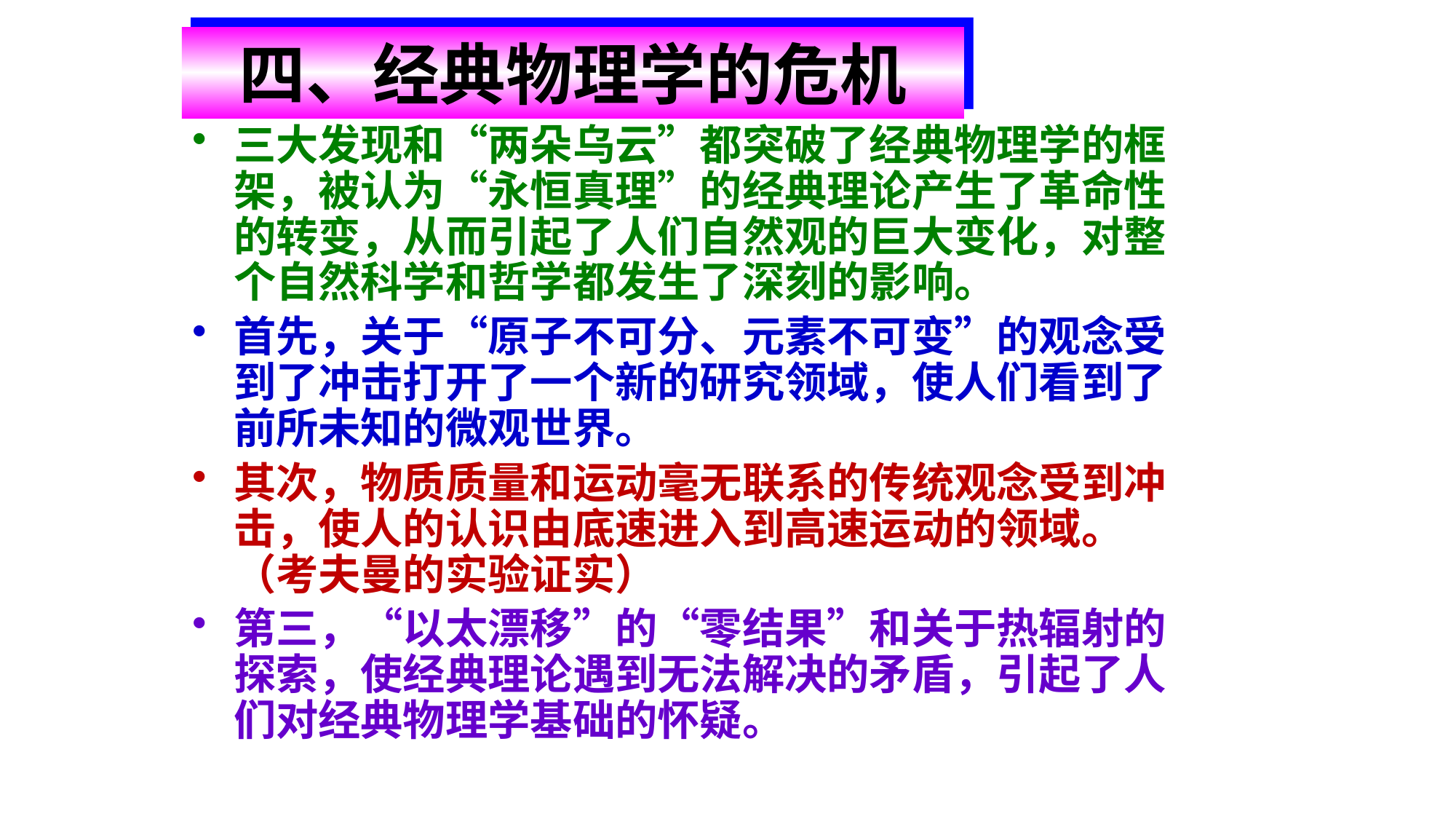

四、经典物理学的危机
三大发现和“两朵乌云”都突破了经典物理学的框架，被认为“永恒真理”的经典理论产生了革命性的转变，从而引起了人们自然观的巨大变化，对整个自然科学和哲学都发生了深刻的影响。
首先，关于“原子不可分、元素不可变”的观念受到了冲击打开了一个新的研究领域，使人们看到了前所未知的微观世界。
其次，物质质量和运动毫无联系的传统观念受到冲击，使人的认识由底速进入到高速运动的领域。（考夫曼的实验证实）
第三，“以太漂移”的“零结果”和关于热辐射的探索，使经典理论遇到无法解决的矛盾，引起了人们对经典物理学基础的怀疑。